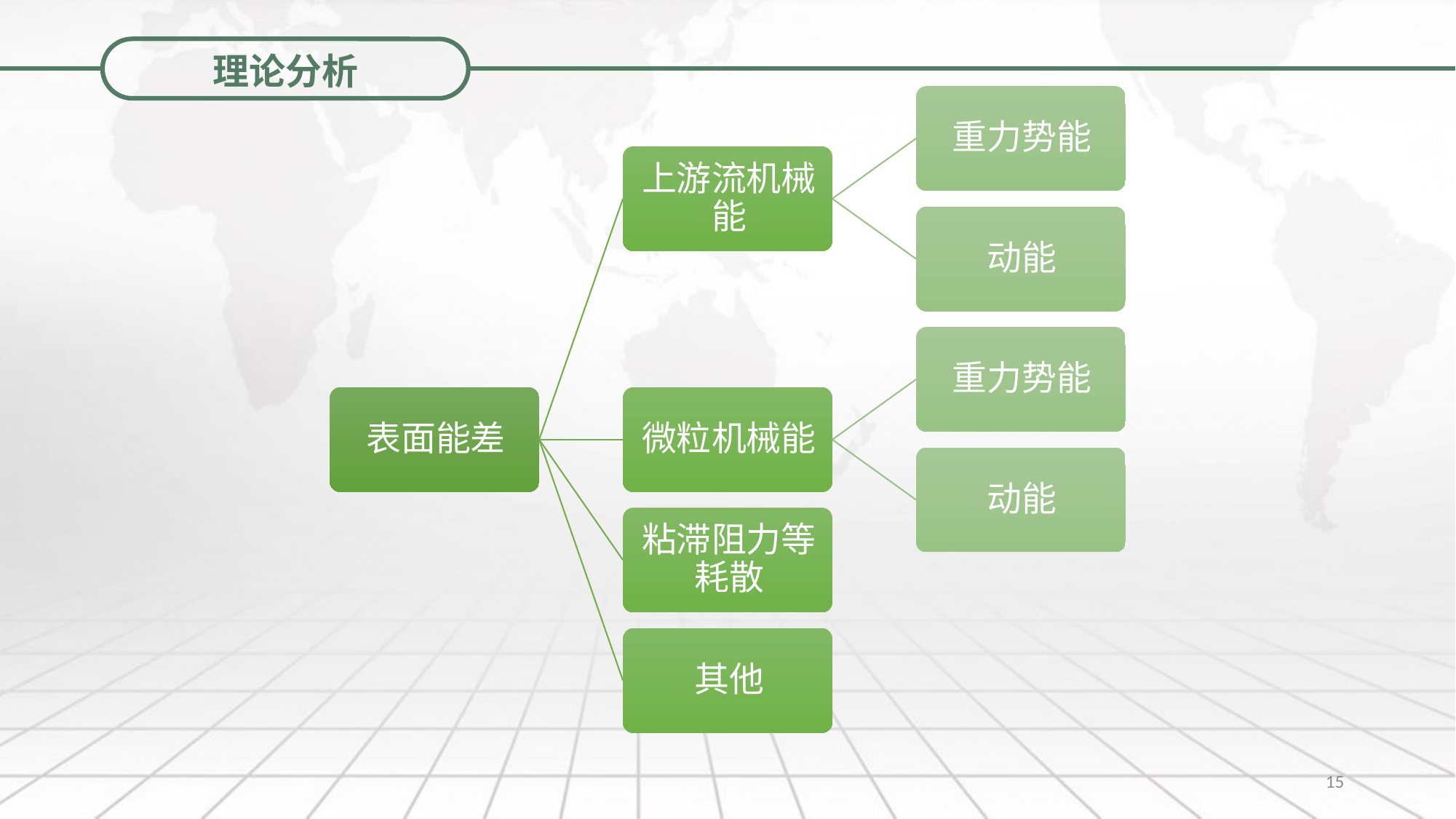

理论分析
表面能差

上游流机械能

重力势能

动能

微粒机械能

重力势能

动能

粘滞阻力等耗散

其他
15